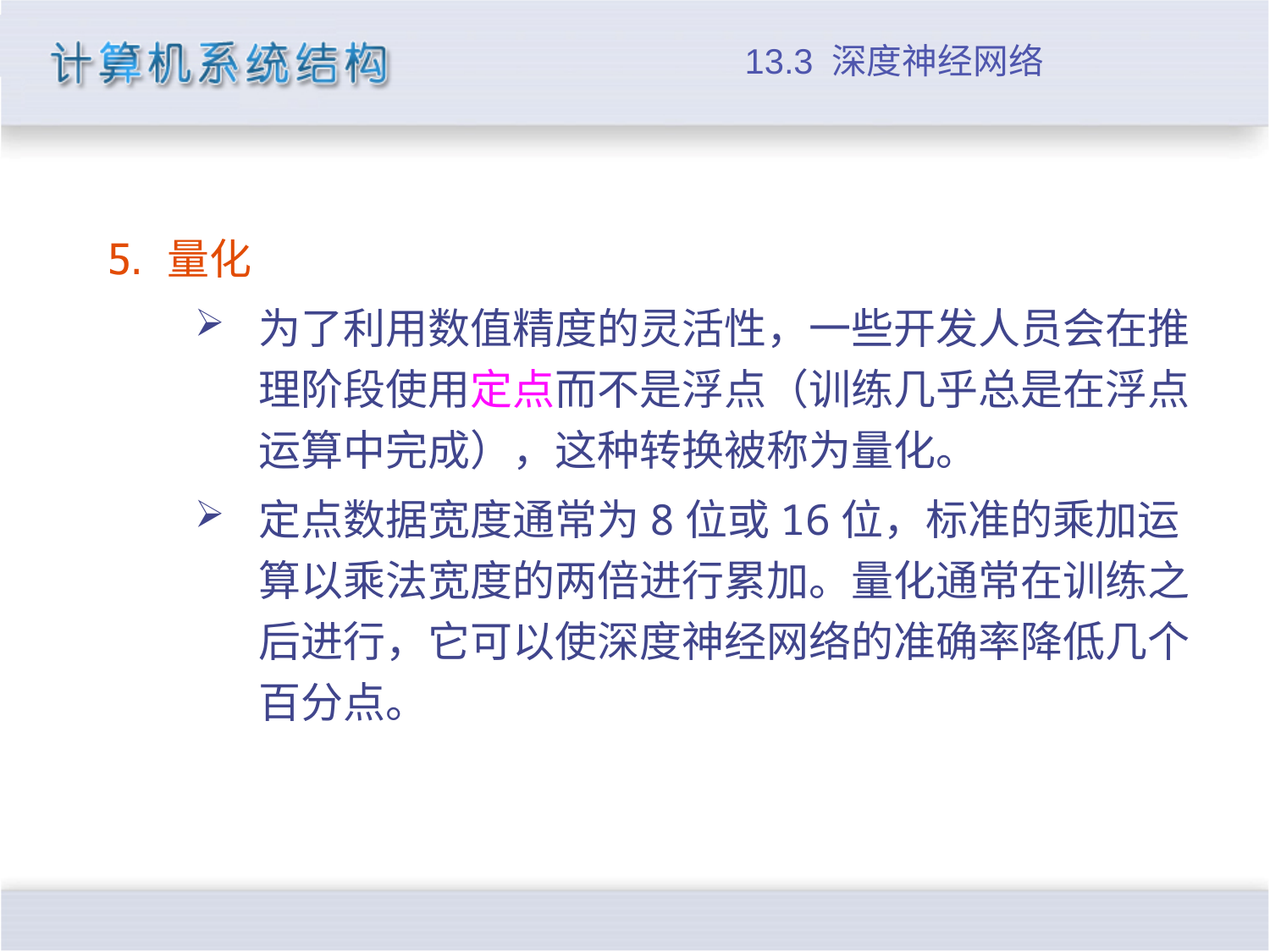

# 13.3 深度神经网络
5. 量化
为了利用数值精度的灵活性，一些开发人员会在推理阶段使用定点而不是浮点（训练几乎总是在浮点运算中完成），这种转换被称为量化。
定点数据宽度通常为8位或16位，标准的乘加运算以乘法宽度的两倍进行累加。量化通常在训练之后进行，它可以使深度神经网络的准确率降低几个百分点。